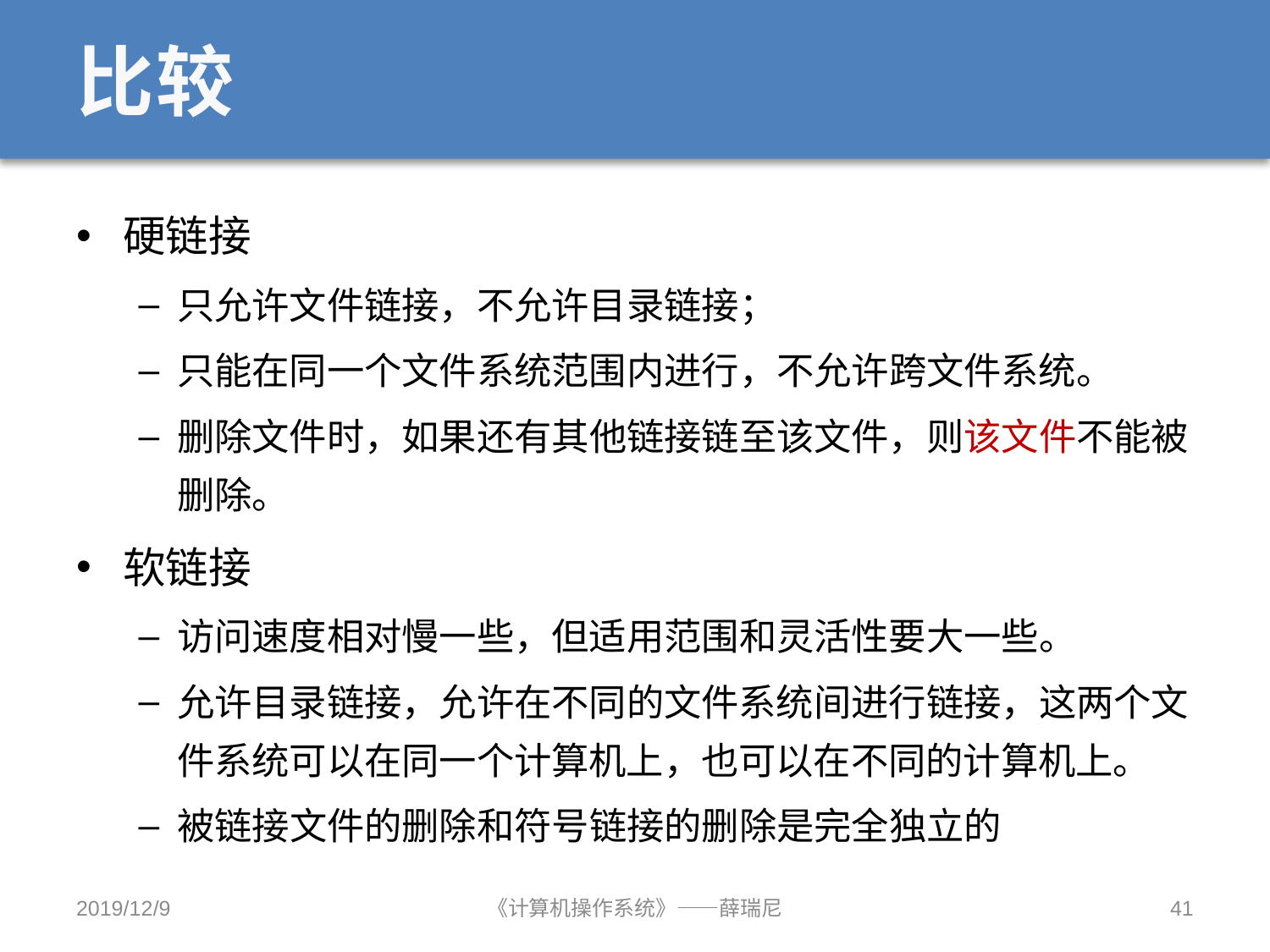

# 比较
硬链接
只允许文件链接，不允许目录链接；
只能在同一个文件系统范围内进行，不允许跨文件系统。
删除文件时，如果还有其他链接链至该文件，则该文件不能被删除。
软链接
访问速度相对慢一些，但适用范围和灵活性要大一些。
允许目录链接，允许在不同的文件系统间进行链接，这两个文件系统可以在同一个计算机上，也可以在不同的计算机上。
被链接文件的删除和符号链接的删除是完全独立的

2019/12/9
《计算机操作系统》——薛瑞尼
41